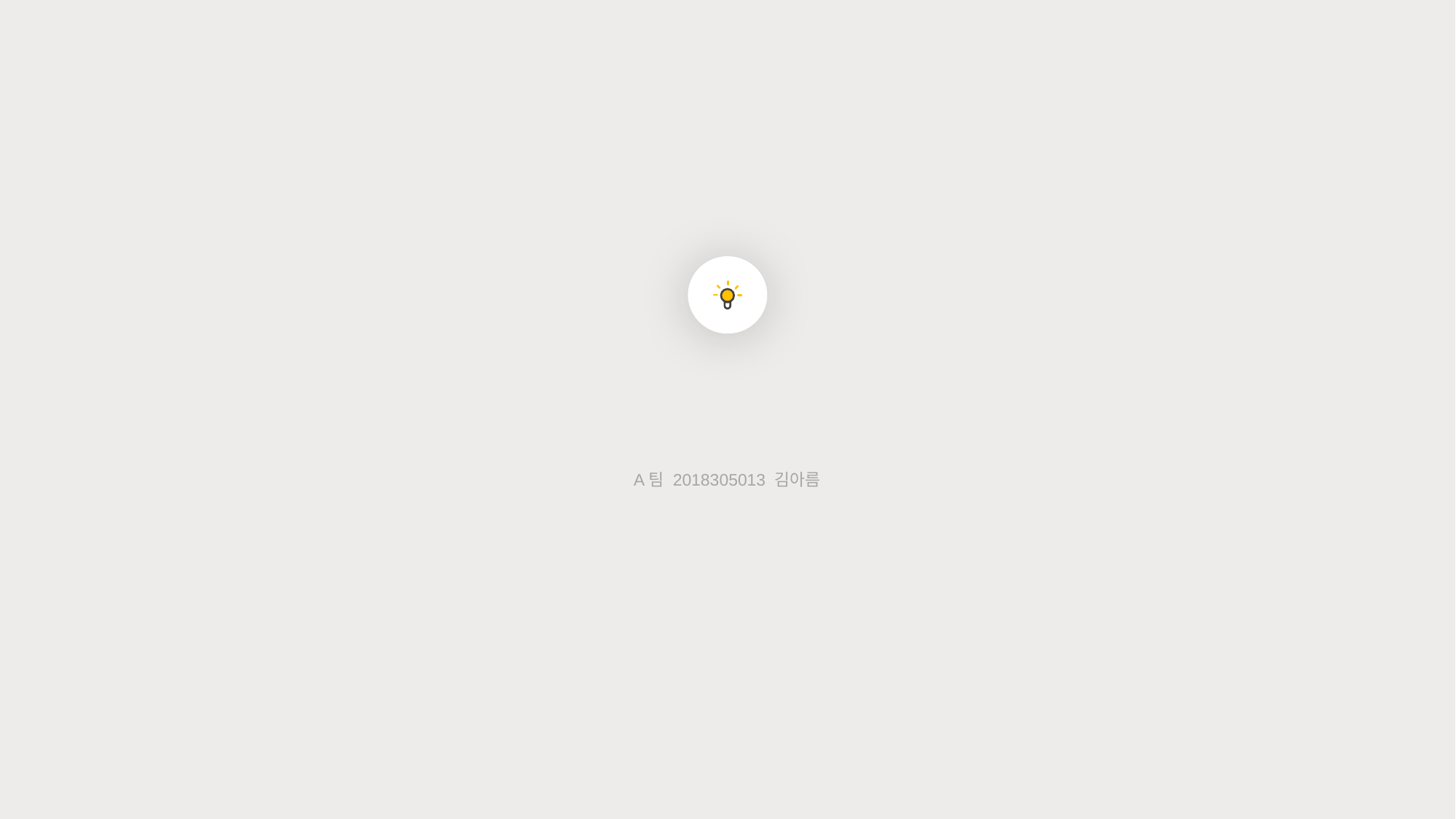

8.5 적대적 생성 신경망 소개
A팀 2018305013 김아름